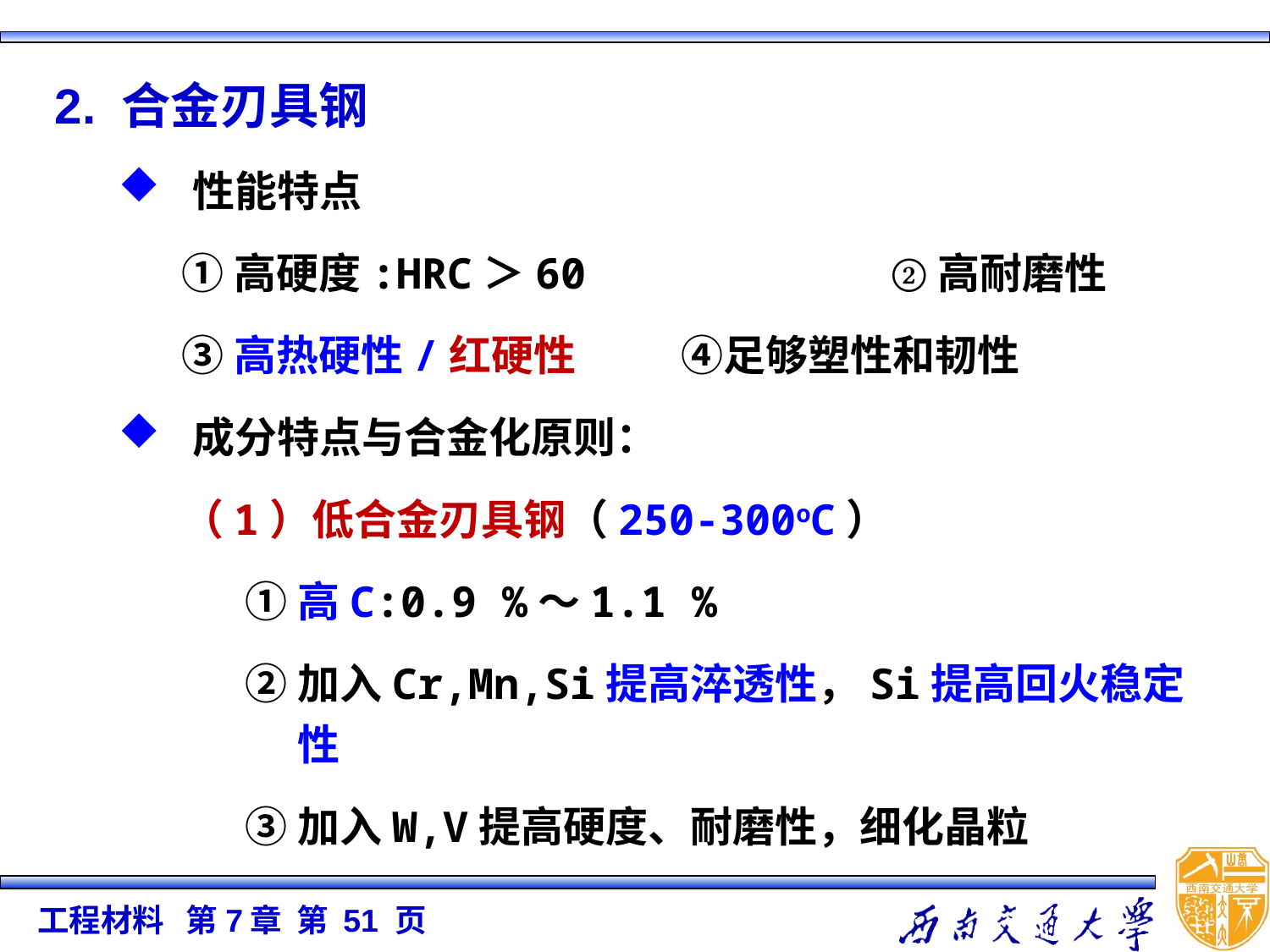

2. 合金刃具钢
性能特点
①高硬度:HRC＞60            ②高耐磨性
③高热硬性/红硬性           ④足够塑性和韧性
成分特点与合金化原则：
（1）低合金刃具钢（250-300oC）
①高C:0.9 %～1.1 %
②加入Cr,Mn,Si提高淬透性，Si提高回火稳定性
③加入W,V提高硬度、耐磨性，细化晶粒